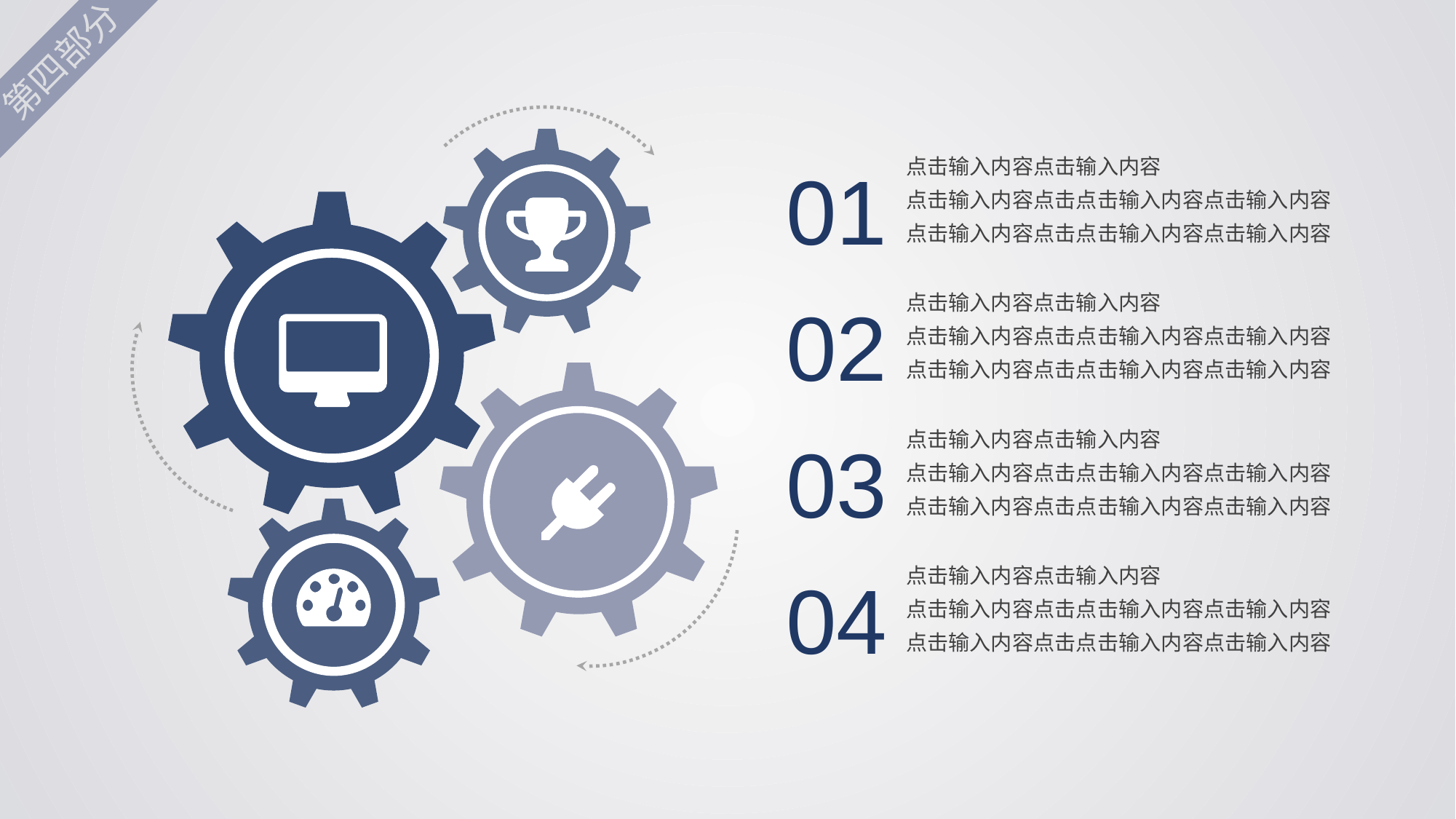

第四部分

点击输入内容点击输入内容
点击输入内容点击点击输入内容点击输入内容
点击输入内容点击点击输入内容点击输入内容
01
点击输入内容点击输入内容
点击输入内容点击点击输入内容点击输入内容
点击输入内容点击点击输入内容点击输入内容
02
点击输入内容点击输入内容
点击输入内容点击点击输入内容点击输入内容
点击输入内容点击点击输入内容点击输入内容
03
点击输入内容点击输入内容
点击输入内容点击点击输入内容点击输入内容
点击输入内容点击点击输入内容点击输入内容
04